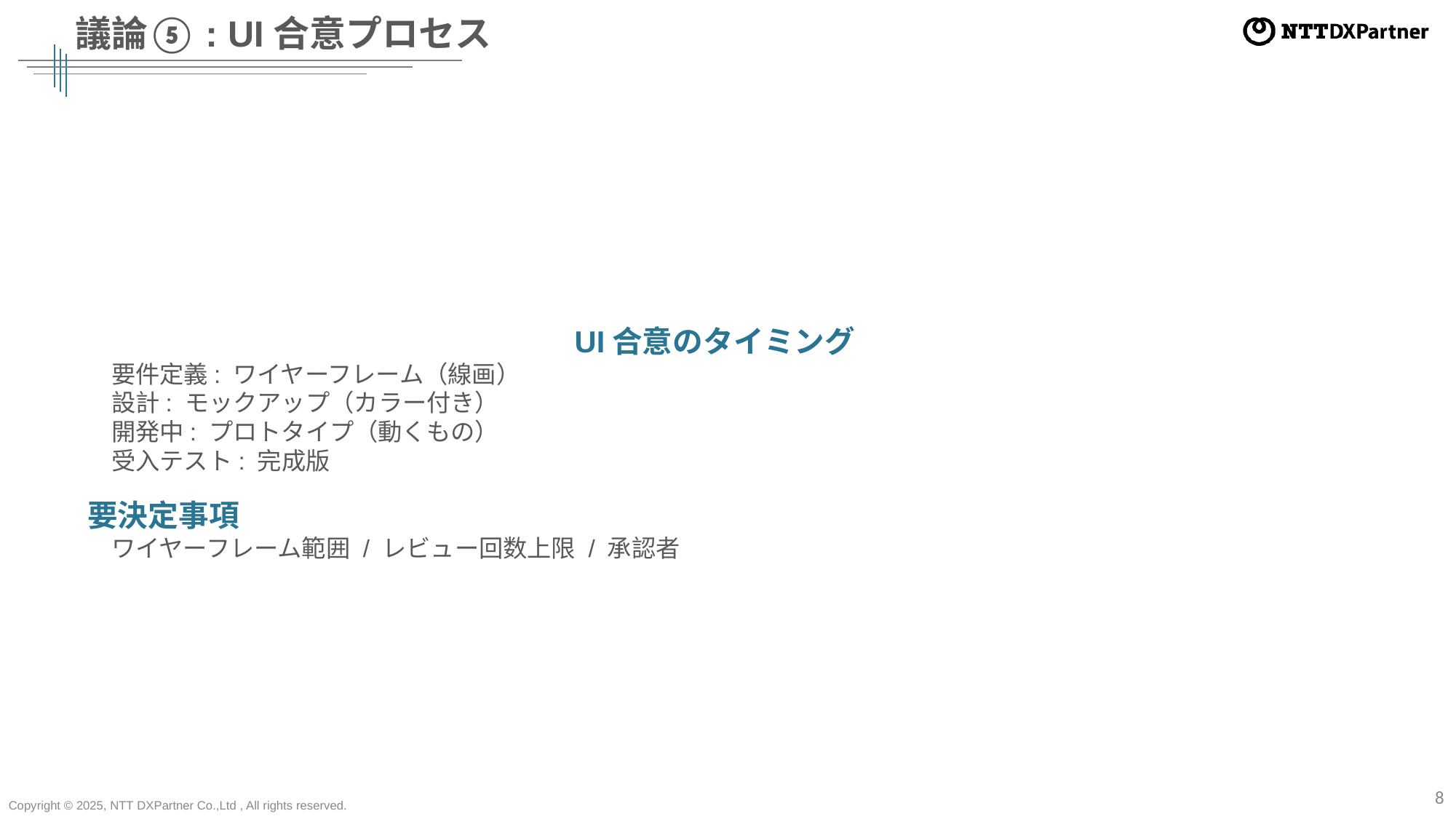

# 議論⑤: UI合意プロセス
UI合意のタイミング
　要件定義: ワイヤーフレーム（線画）
　設計: モックアップ（カラー付き）
　開発中: プロトタイプ（動くもの）
　受入テスト: 完成版

要決定事項
　ワイヤーフレーム範囲 / レビュー回数上限 / 承認者